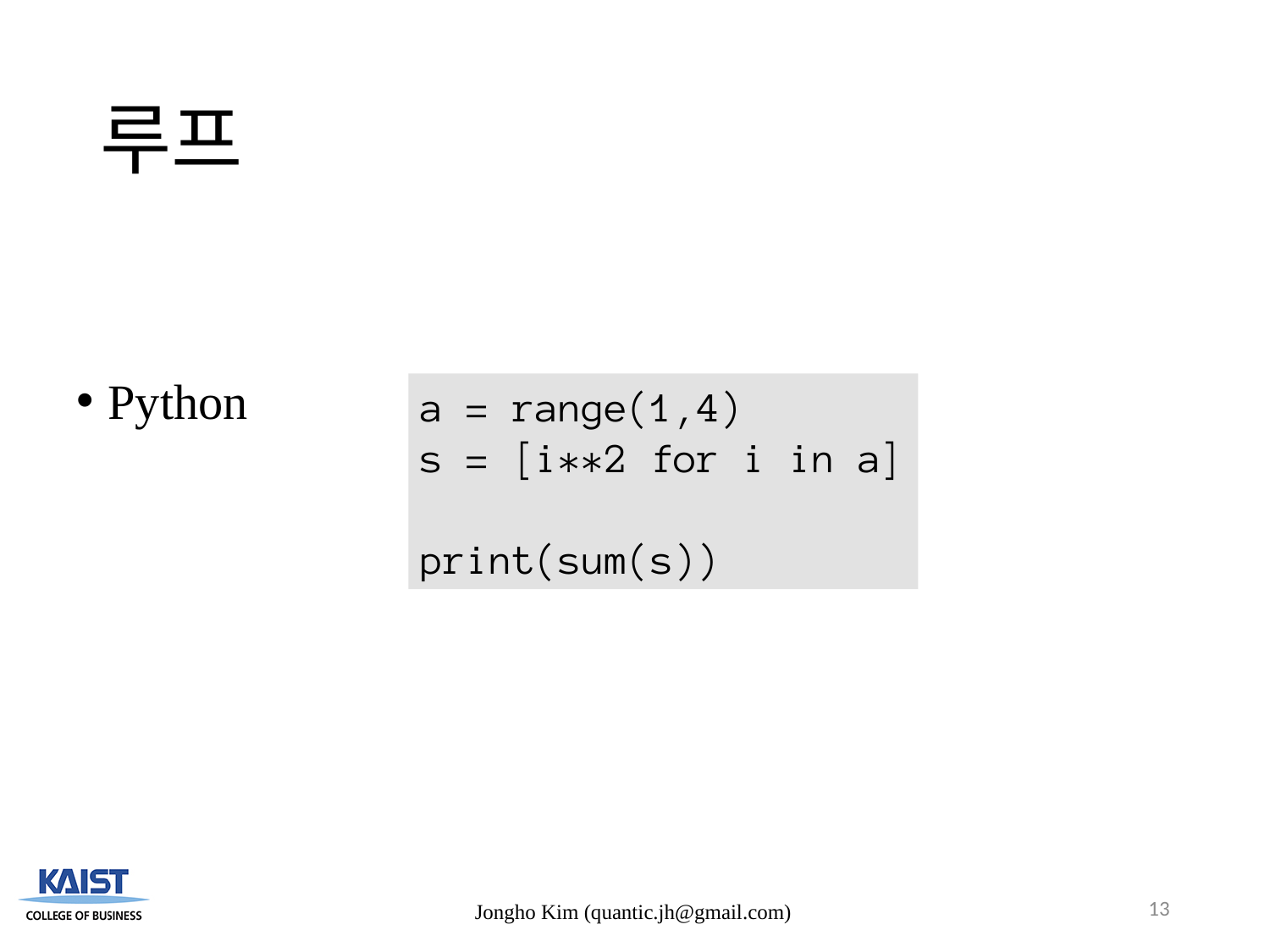

# 루프

Python
a = range(1,4)
s = [i**2 for i in a]

print(sum(s))
13